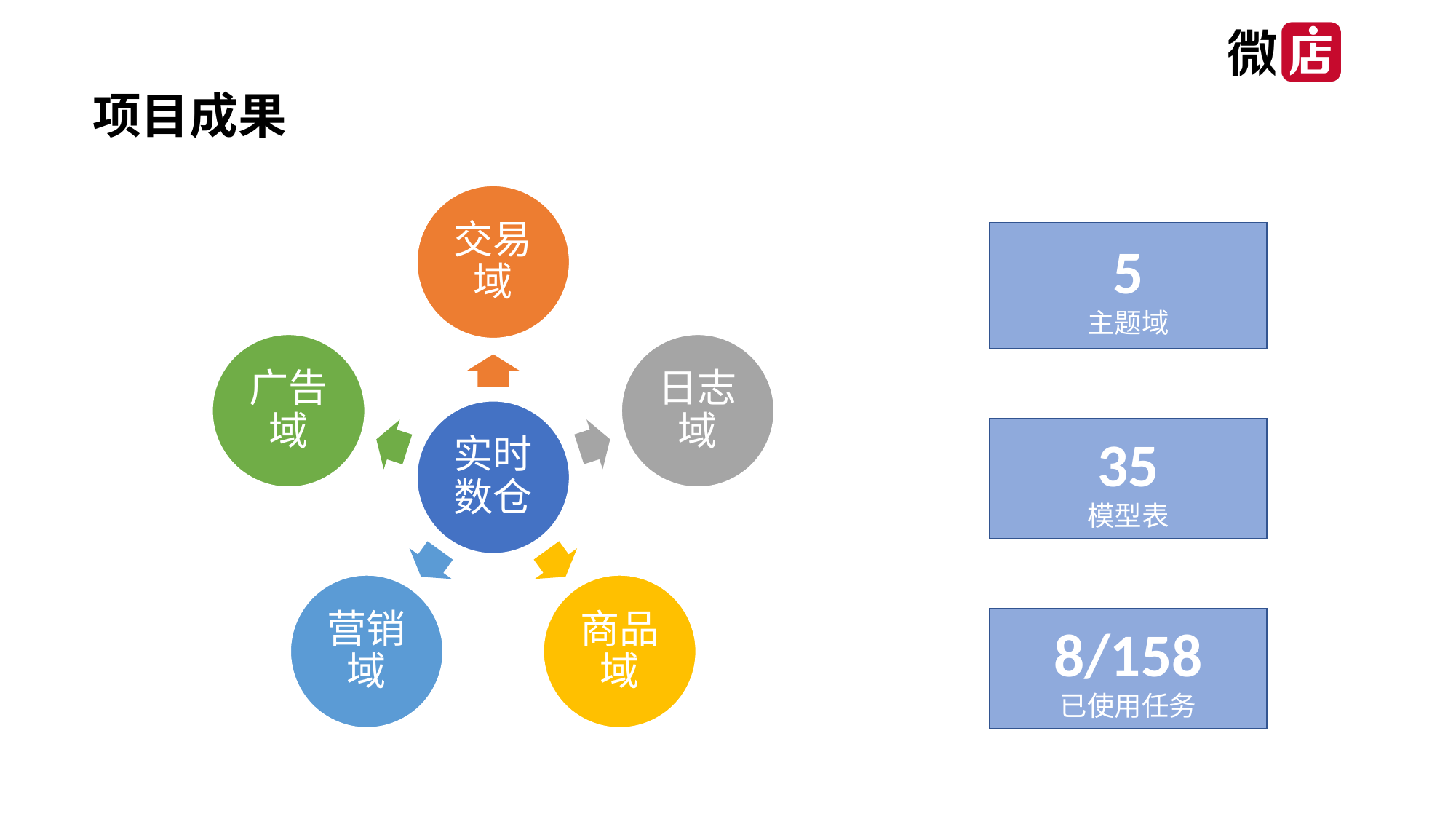

项目成果
实时数仓

交易域

日志域

商品域

营销域

广告域
5
主题域
35
模型表
8/158
已使用任务